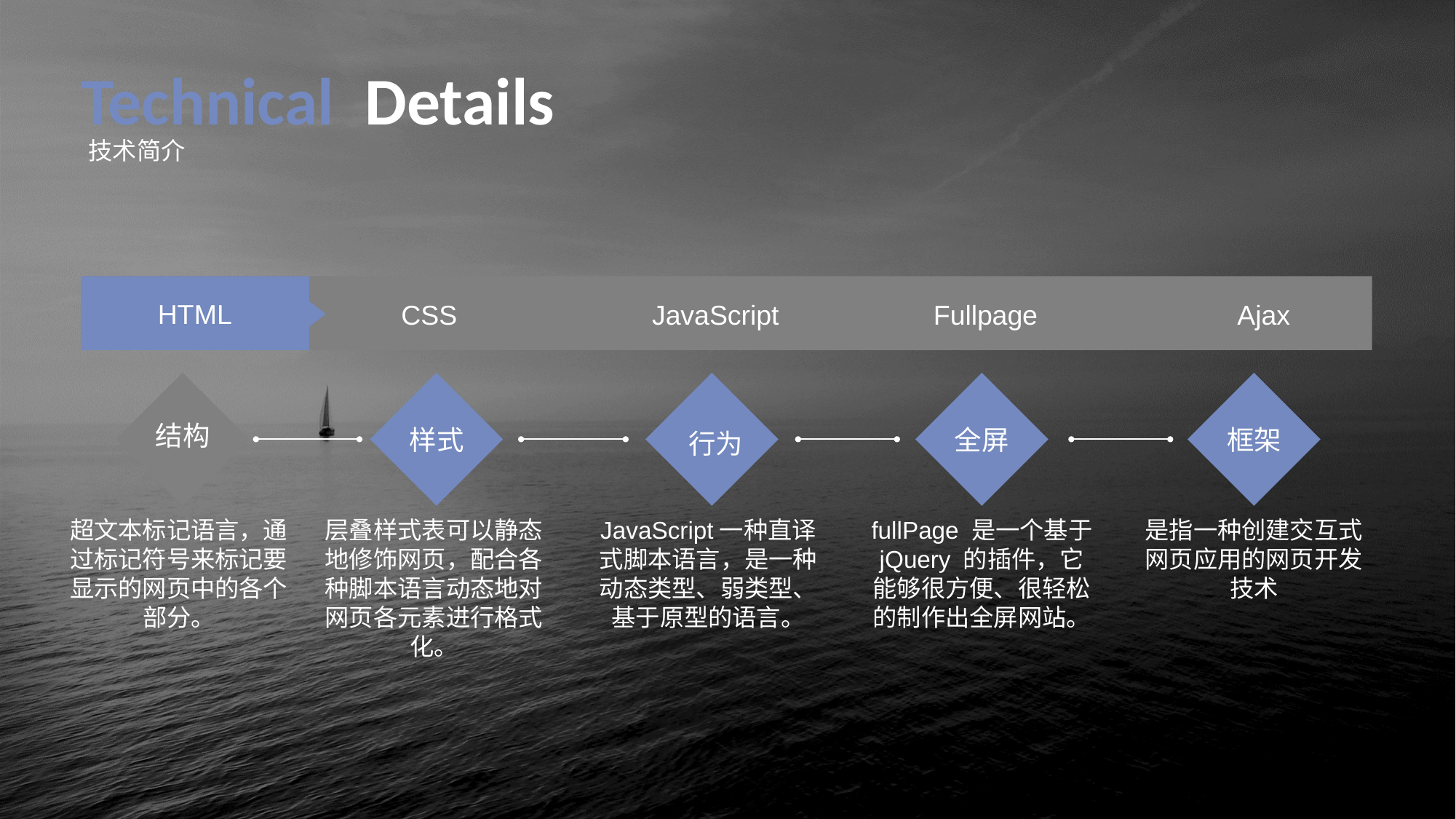

Technical  Details
技术简介
HTML

CSS
JavaScript
Fullpage
Ajax

结构
样式
全屏
框架
行为
超文本标记语言，通过标记符号来标记要显示的网页中的各个部分。
层叠样式表可以静态地修饰网页，配合各种脚本语言动态地对网页各元素进行格式化。
JavaScript一种直译式脚本语言，是一种动态类型、弱类型、基于原型的语言。
fullPage 是一个基于 jQuery 的插件，它能够很方便、很轻松的制作出全屏网站。
是指一种创建交互式网页应用的网页开发技术